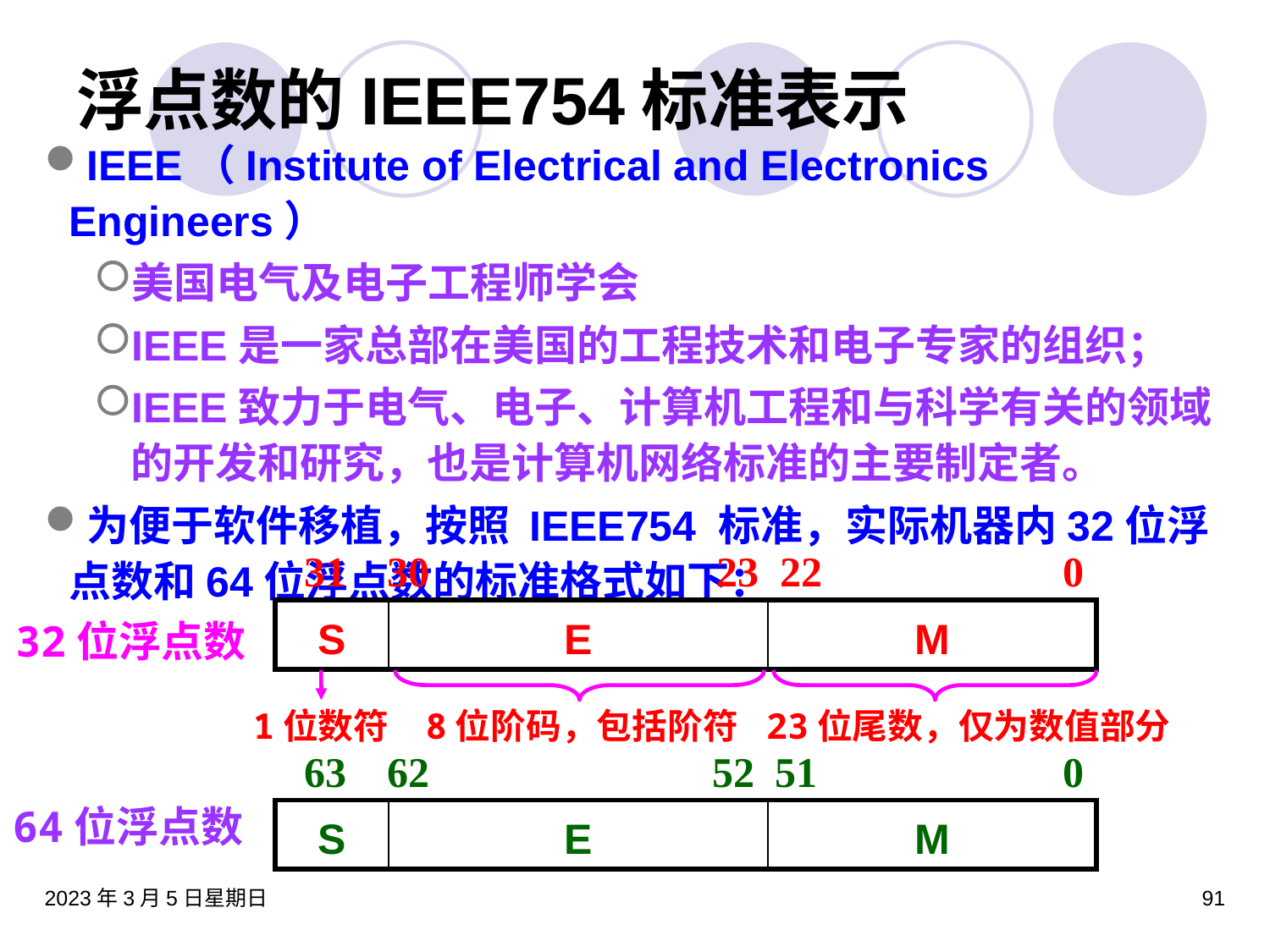

# 浮点数的IEEE754标准表示
IEEE（Institute of Electrical and Electronics Engineers）
美国电气及电子工程师学会
IEEE是一家总部在美国的工程技术和电子专家的组织；
IEEE致力于电气、电子、计算机工程和与科学有关的领域的开发和研究，也是计算机网络标准的主要制定者。
为便于软件移植，按照 IEEE754 标准，实际机器内32位浮点数和64位浮点数的标准格式如下：

31
22
0
30
23
| S | E | M |
| --- | --- | --- |
32位浮点数

1位数符
8位阶码，包括阶符
23位尾数，仅为数值部分
63
51
0
62
52
64位浮点数
| S | E | M |
| --- | --- | --- |
2023年3月5日星期日
91